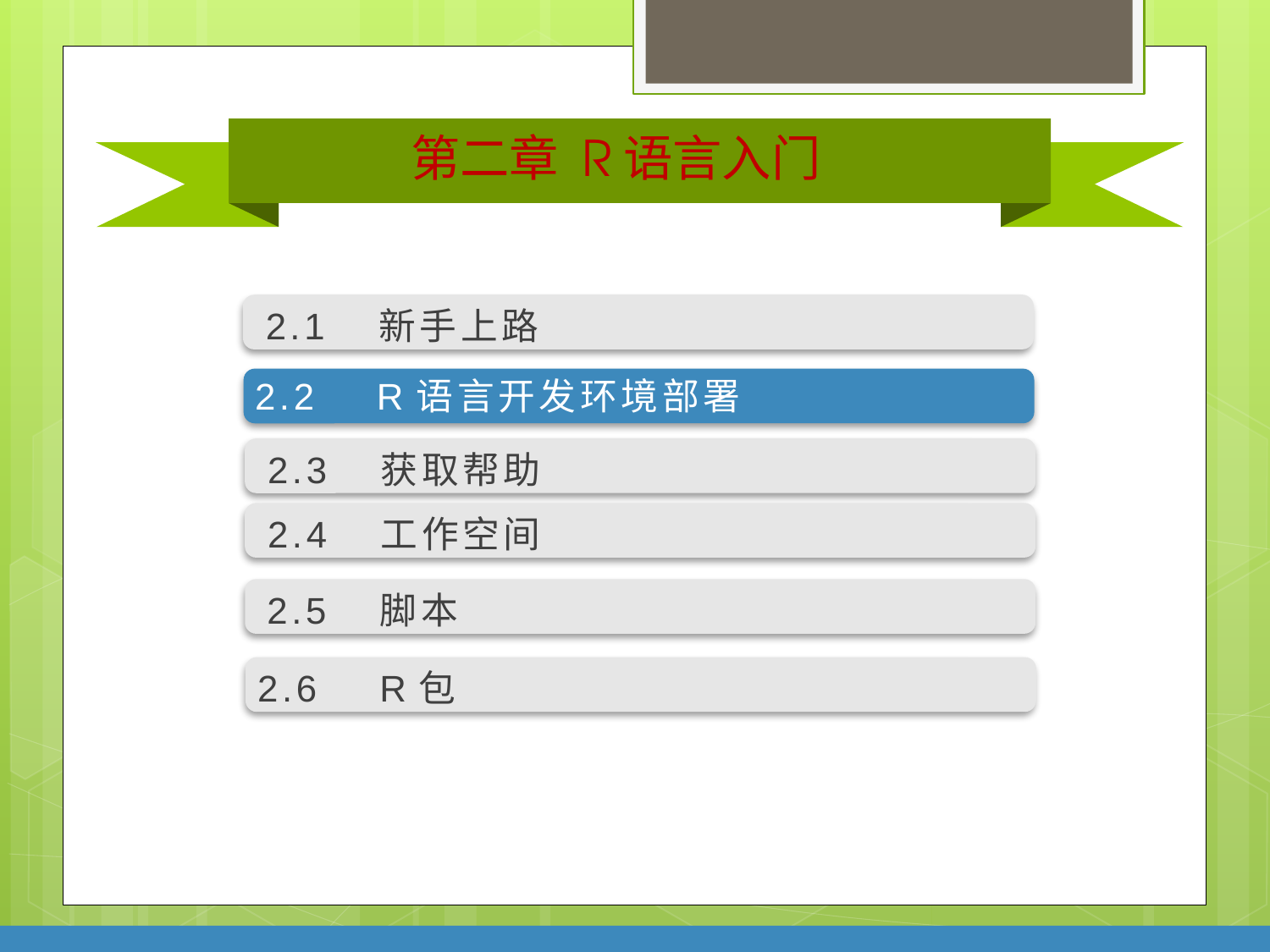

第二章 R语言入门

2.1　新手上路
2.2　R语言开发环境部署

2.3　获取帮助

2.4　工作空间

2.5　脚本

2.6　R包